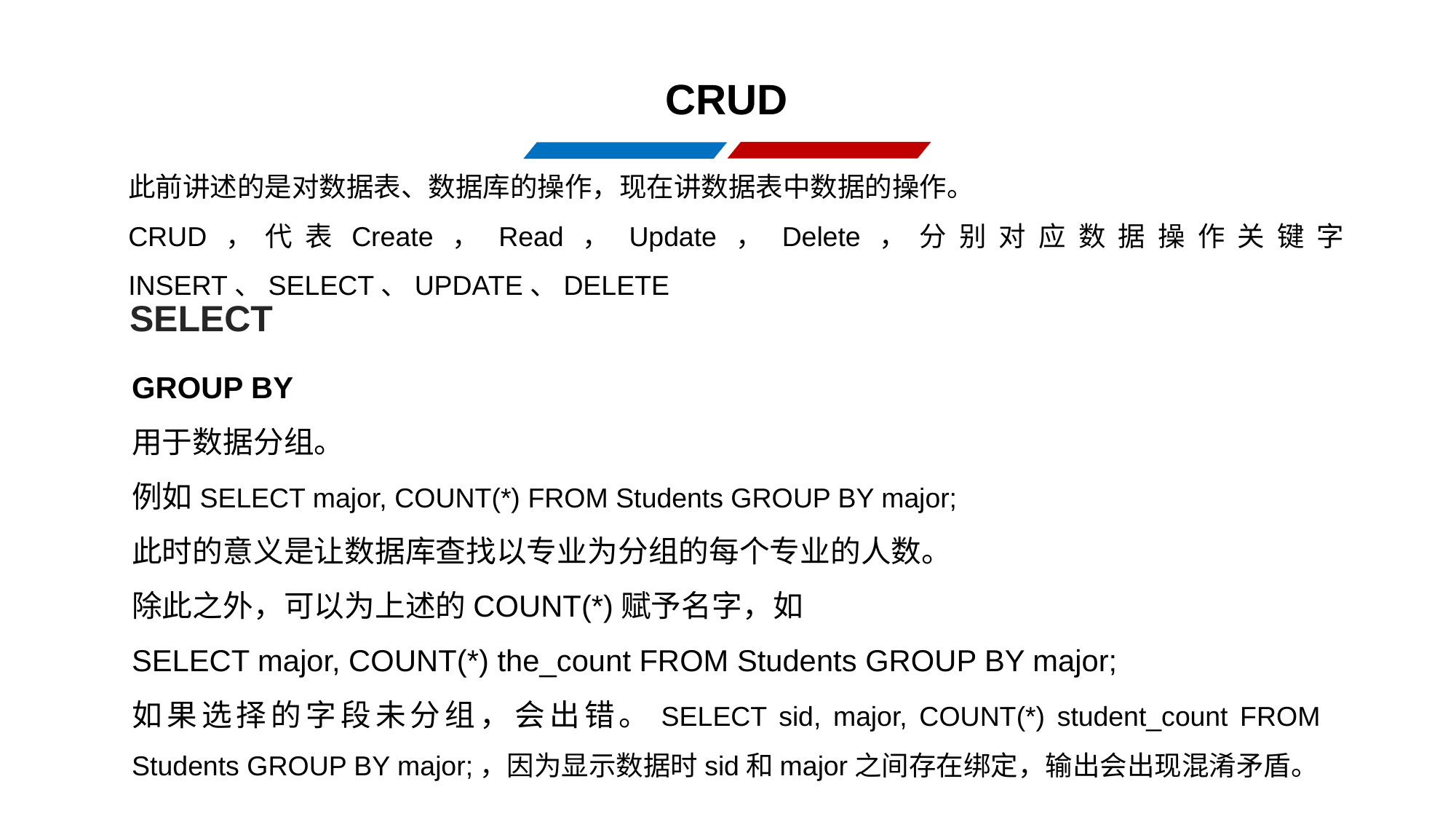

CRUD

此前讲述的是对数据表、数据库的操作，现在讲数据表中数据的操作。
CRUD，代表Create，Read，Update，Delete，分别对应数据操作关键字INSERT、SELECT、UPDATE、DELETE
SELECT
GROUP BY
用于数据分组。
例如SELECT major, COUNT(*) FROM Students GROUP BY major;
此时的意义是让数据库查找以专业为分组的每个专业的人数。
除此之外，可以为上述的COUNT(*)赋予名字，如
SELECT major, COUNT(*) the_count FROM Students GROUP BY major;
如果选择的字段未分组，会出错。SELECT sid, major, COUNT(*) student_count FROM Students GROUP BY major;，因为显示数据时sid和major之间存在绑定，输出会出现混淆矛盾。